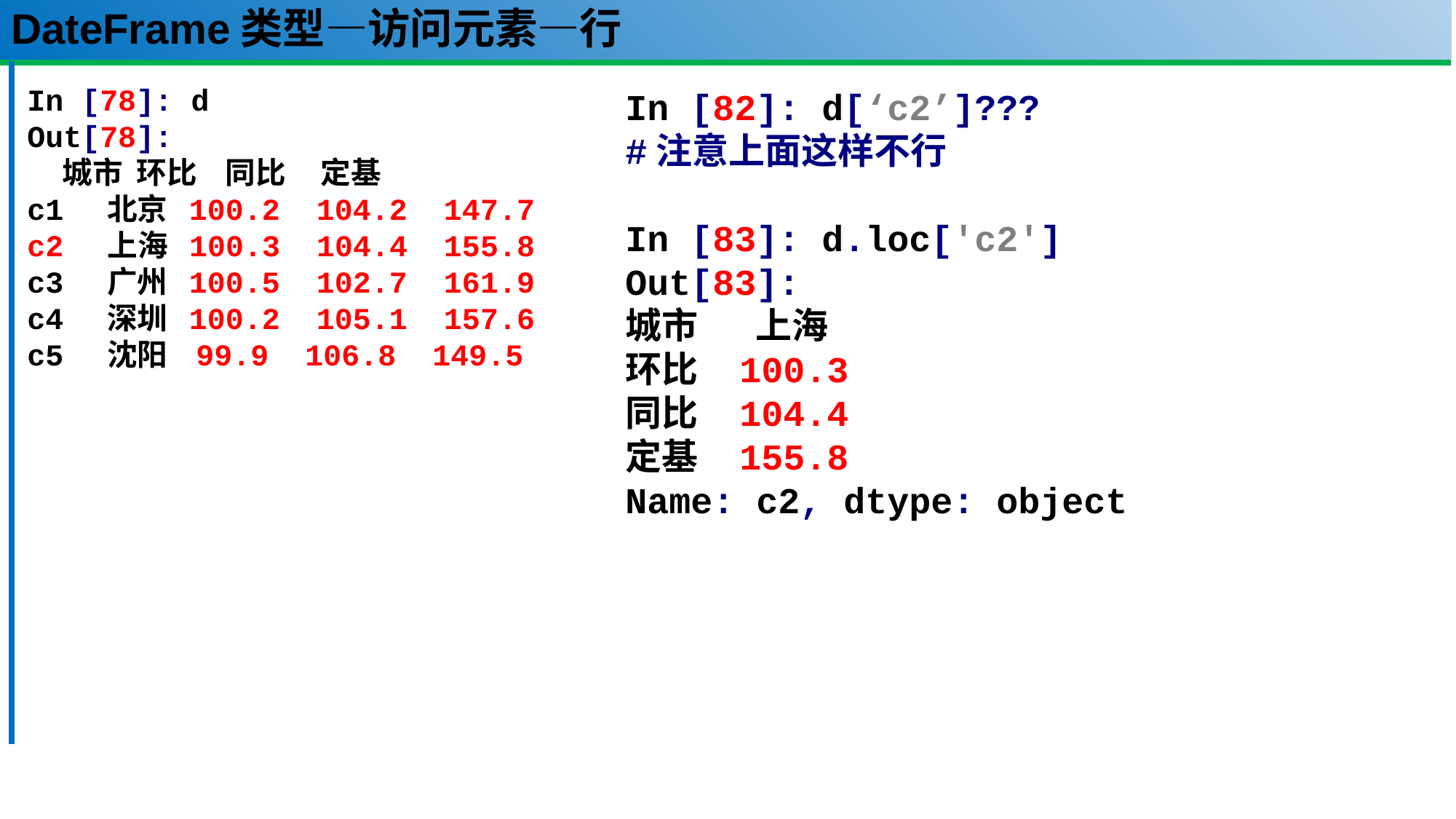

# DateFrame类型—访问元素—行
In [78]: d
Out[78]:
    城市  环比    同比     定基
c1  北京  100.2  104.2  147.7
c2  上海  100.3  104.4  155.8
c3  广州  100.5  102.7  161.9
c4  深圳  100.2  105.1  157.6
c5  沈阳   99.9  106.8  149.5
In [82]: d[‘c2’]???
#注意上面这样不行

In [83]: d.loc['c2']
Out[83]:
城市       上海
环比    100.3
同比    104.4
定基    155.8
Name: c2, dtype: object